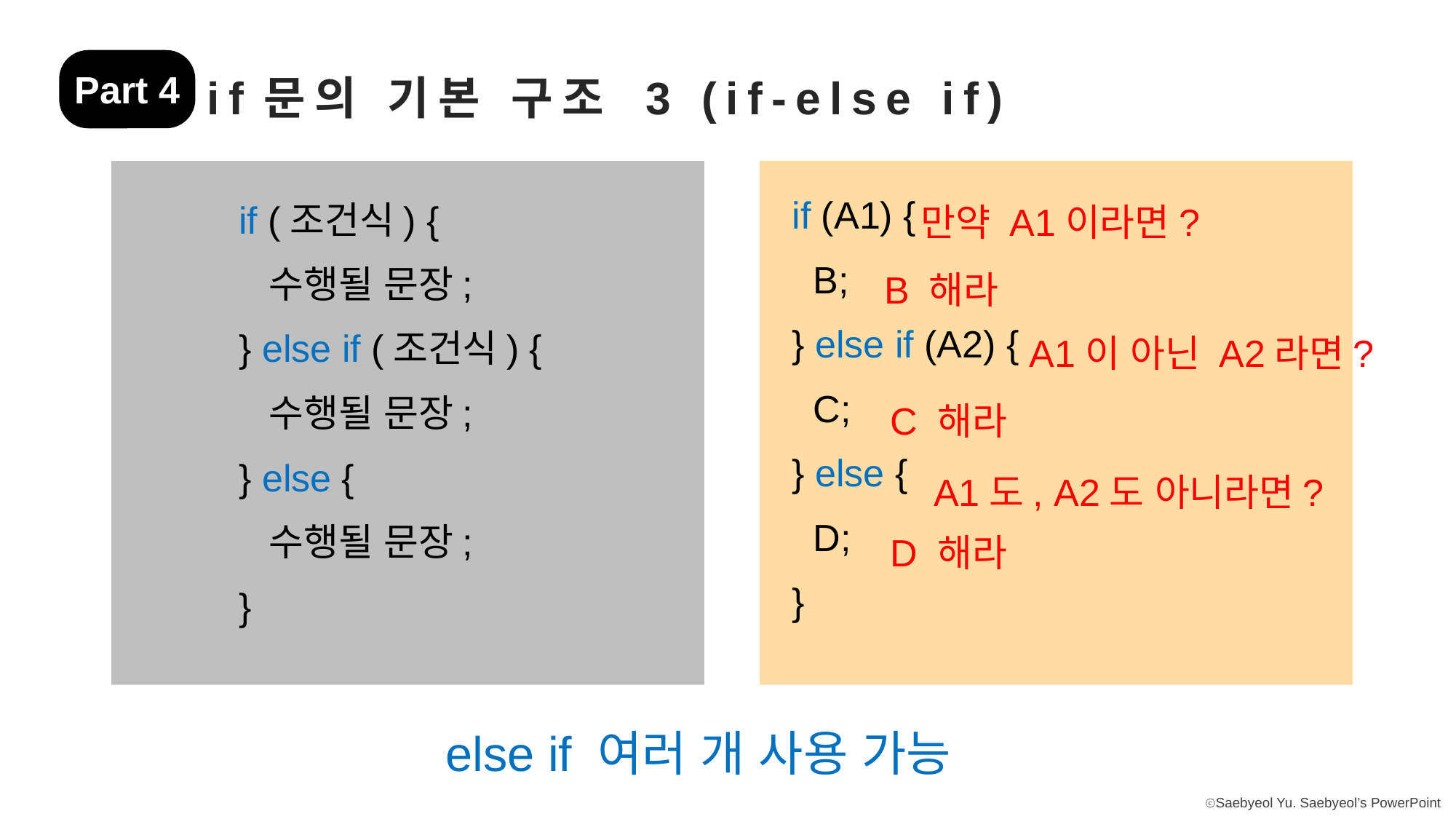

Part 4
if문의 기본 구조 3 (if-else if)

if (A1) {
  B;
} else if (A2) {
  C;
} else {
  D;
}
if (조건식) {
  수행될 문장;
} else if (조건식) {
  수행될 문장;
} else {
  수행될 문장;
}
만약 A1이라면?
B 해라
A1이 아닌 A2라면?
C 해라
A1도, A2도 아니라면?
D 해라
else if 여러 개 사용 가능